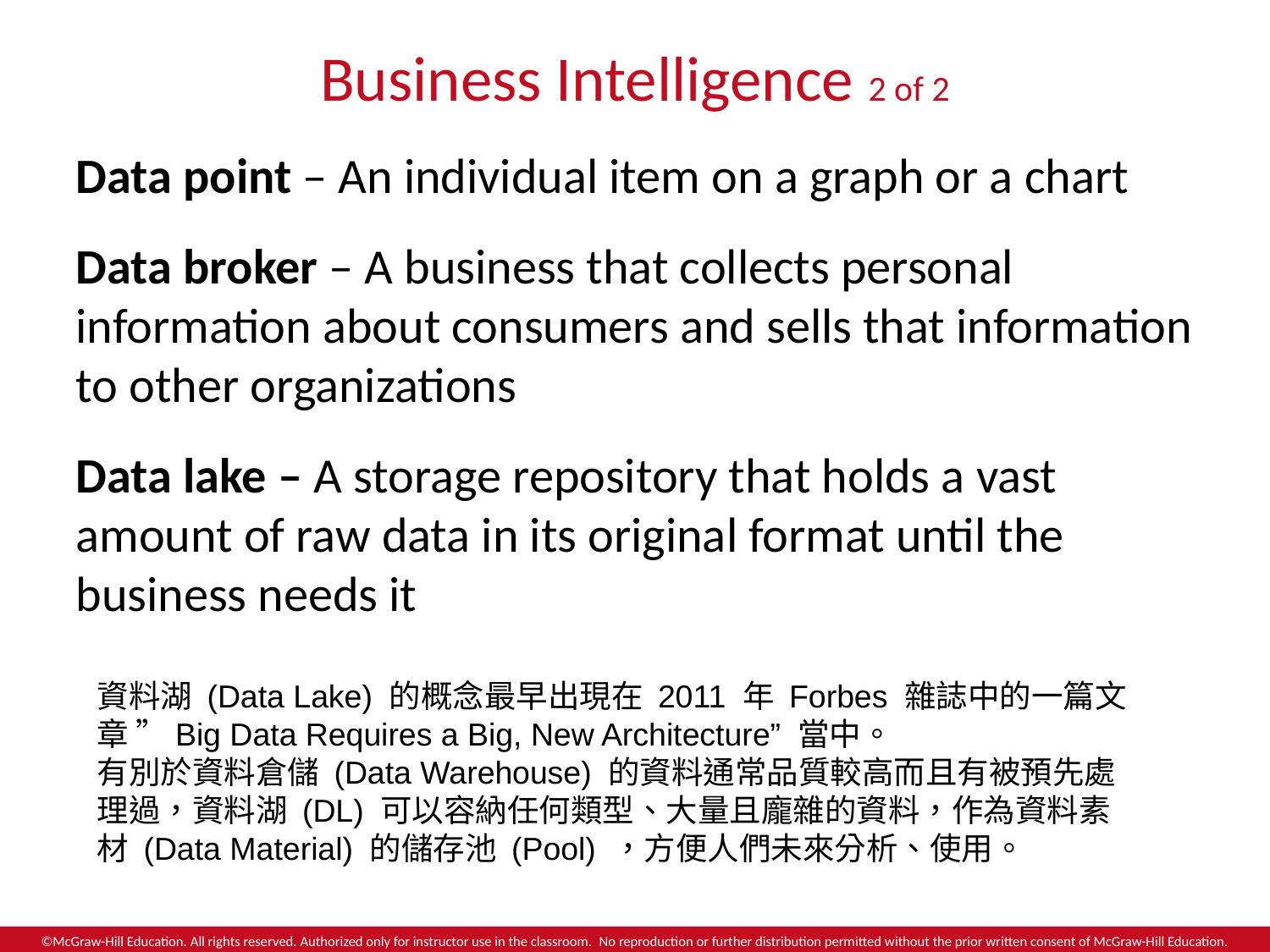

# Business Intelligence 2 of 2
Data point – An individual item on a graph or a chart
Data broker – A business that collects personal information about consumers and sells that information to other organizations
Data lake – A storage repository that holds a vast amount of raw data in its original format until the business needs it
資料湖 (Data Lake) 的概念最早出現在 2011 年 Forbes 雜誌中的一篇文章 ”Big Data Requires a Big, New Architecture” 當中。
有別於資料倉儲 (Data Warehouse) 的資料通常品質較高而且有被預先處理過，資料湖 (DL) 可以容納任何類型、大量且龐雜的資料，作為資料素材 (Data Material) 的儲存池 (Pool) ，方便人們未來分析、使用。